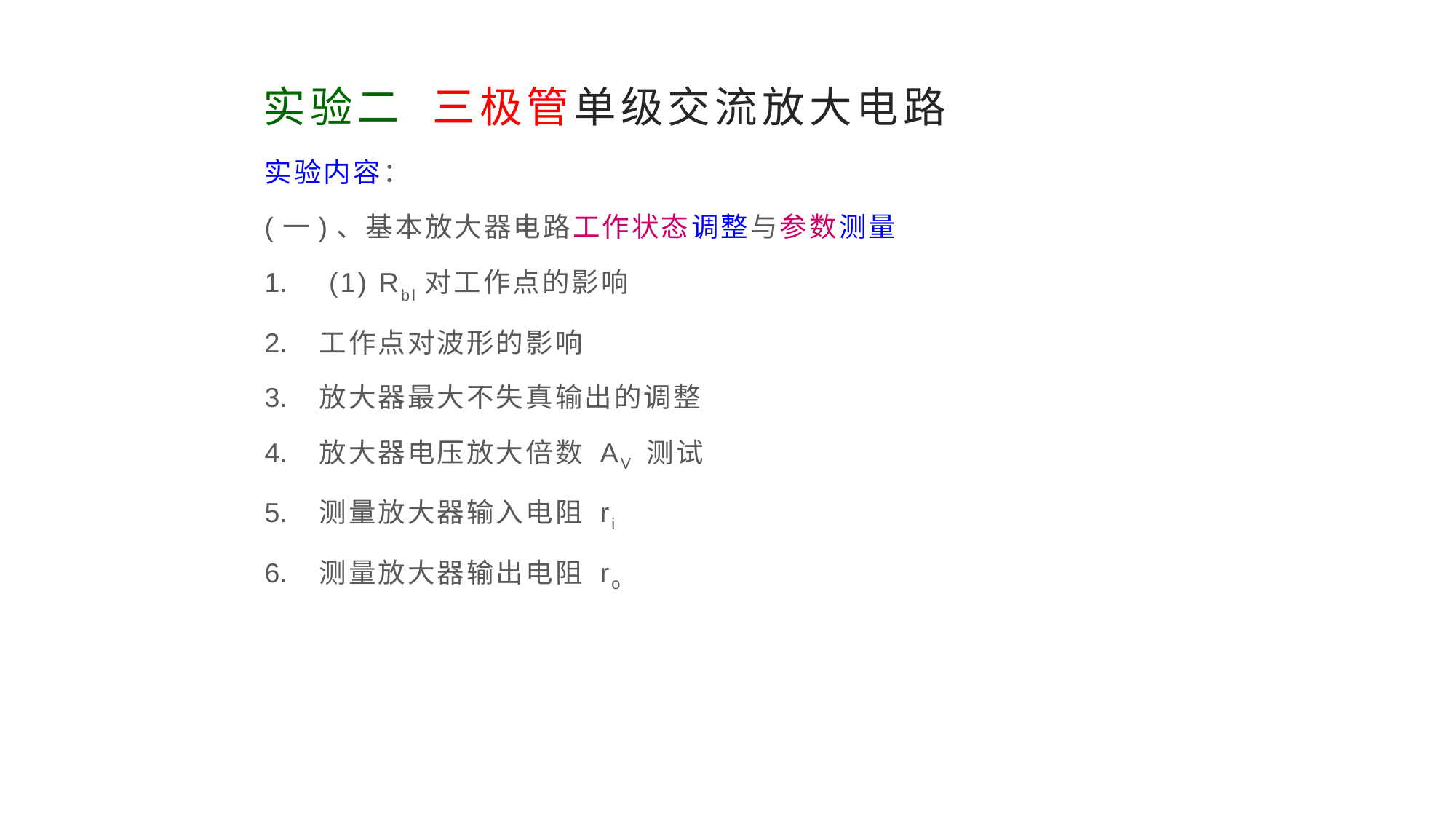

# 实验二  三极管单级交流放大电路
实验内容：
(一)、基本放大器电路工作状态调整与参数测量
 (1) Rbl对工作点的影响
工作点对波形的影响
放大器最大不失真输出的调整
放大器电压放大倍数 AV 测试
测量放大器输入电阻 ri
测量放大器输出电阻 ro